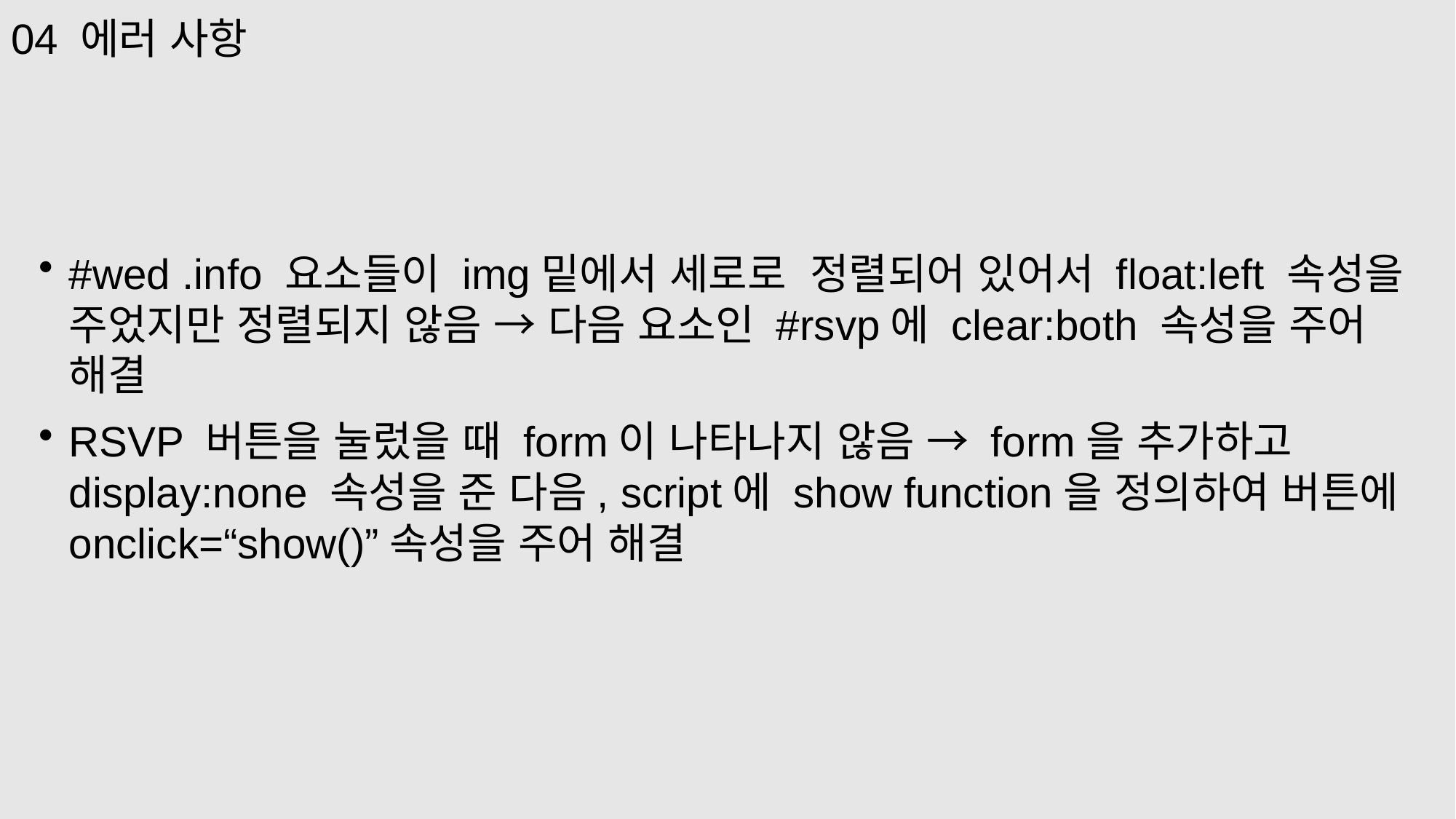

04 에러 사항
#wed .info 요소들이 img밑에서 세로로  정렬되어 있어서 float:left 속성을 주었지만 정렬되지 않음 → 다음 요소인 #rsvp에 clear:both 속성을 주어 해결
RSVP 버튼을 눌렀을 때 form이 나타나지 않음 → form을 추가하고 display:none 속성을 준 다음, script에 show function을 정의하여 버튼에 onclick=“show()”속성을 주어 해결